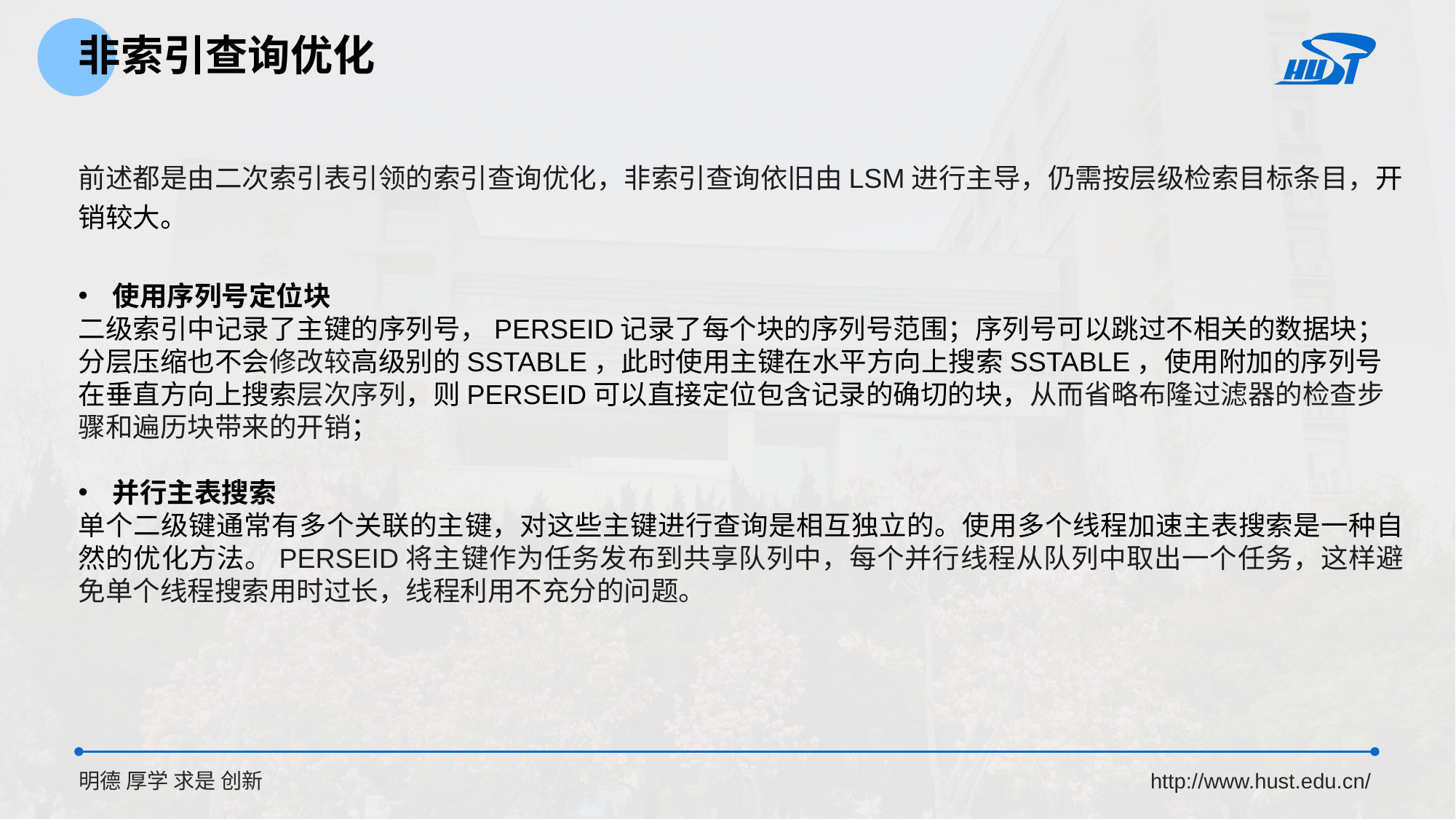

非索引查询优化
前述都是由二次索引表引领的索引查询优化，非索引查询依旧由LSM进行主导，仍需按层级检索目标条目，开销较大。

使用序列号定位块
二级索引中记录了主键的序列号，PERSEID记录了每个块的序列号范围；序列号可以跳过不相关的数据块；分层压缩也不会修改较高级别的SSTABLE，此时使用主键在水平方向上搜索SSTABLE，使用附加的序列号在垂直方向上搜索层次序列，则PERSEID可以直接定位包含记录的确切的块，从而省略布隆过滤器的检查步骤和遍历块带来的开销；

并行主表搜索
单个二级键通常有多个关联的主键，对这些主键进行查询是相互独立的。使用多个线程加速主表搜索是一种自然的优化方法。PERSEID将主键作为任务发布到共享队列中，每个并行线程从队列中取出一个任务，这样避免单个线程搜索用时过长，线程利用不充分的问题。